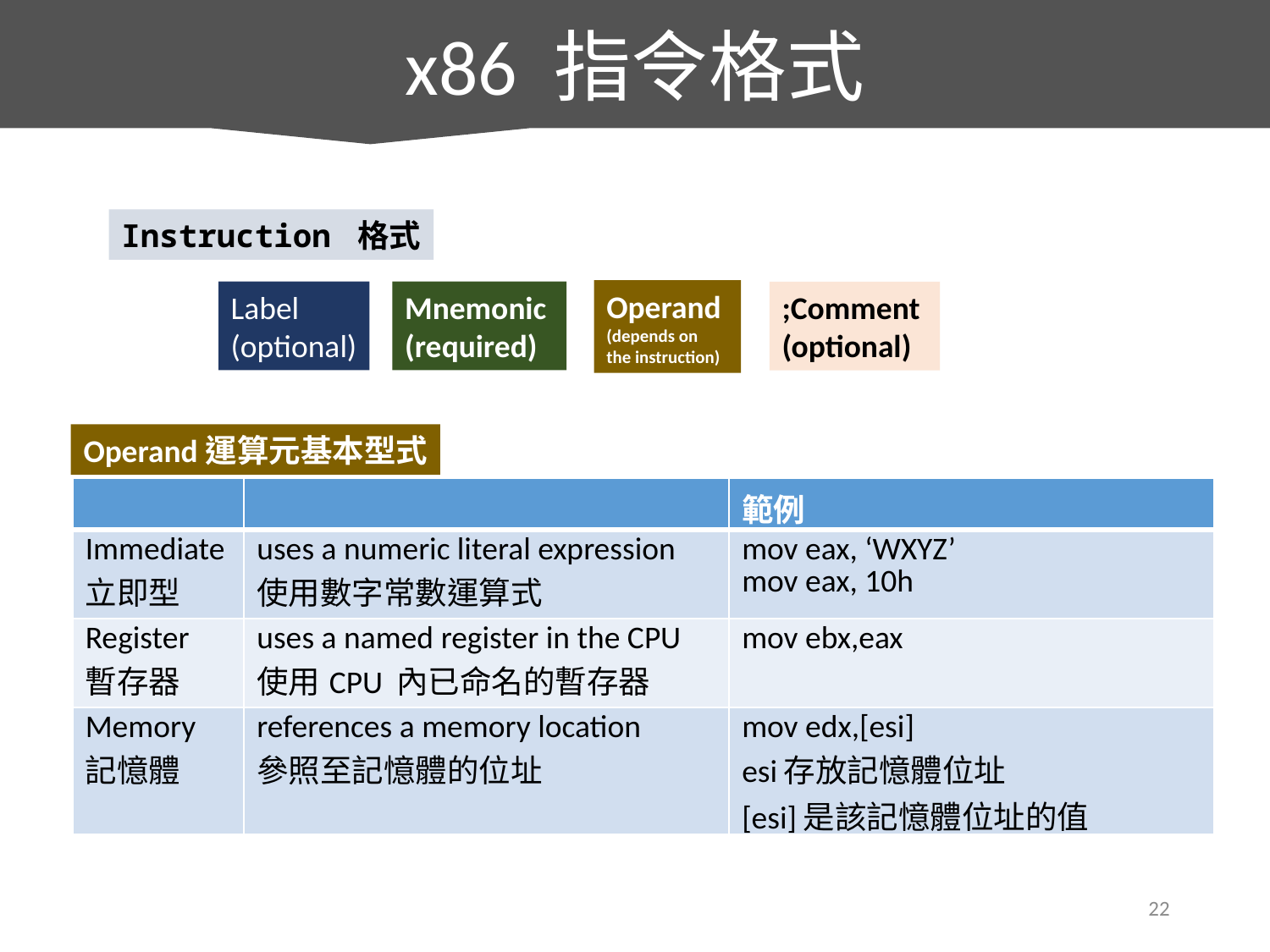

x86 指令格式
Instruction 格式
Operand
(depends on
the instruction)
Mnemonic
(required)
Label
(optional)
;Comment
(optional)
Operand運算元基本型式
|  |  | 範例 |
| --- | --- | --- |
| Immediate立即型 | uses a numeric literal expression 使用數字常數運算式 | mov eax, ‘WXYZ’ mov eax, 10h |
| Register 暫存器 | uses a named register in the CPU 使用CPU 內已命名的暫存器 | mov ebx,eax |
| Memory 記憶體 | references a memory location 參照至記憶體的位址 | mov edx,[esi] esi存放記憶體位址 [esi]是該記憶體位址的值 |
22